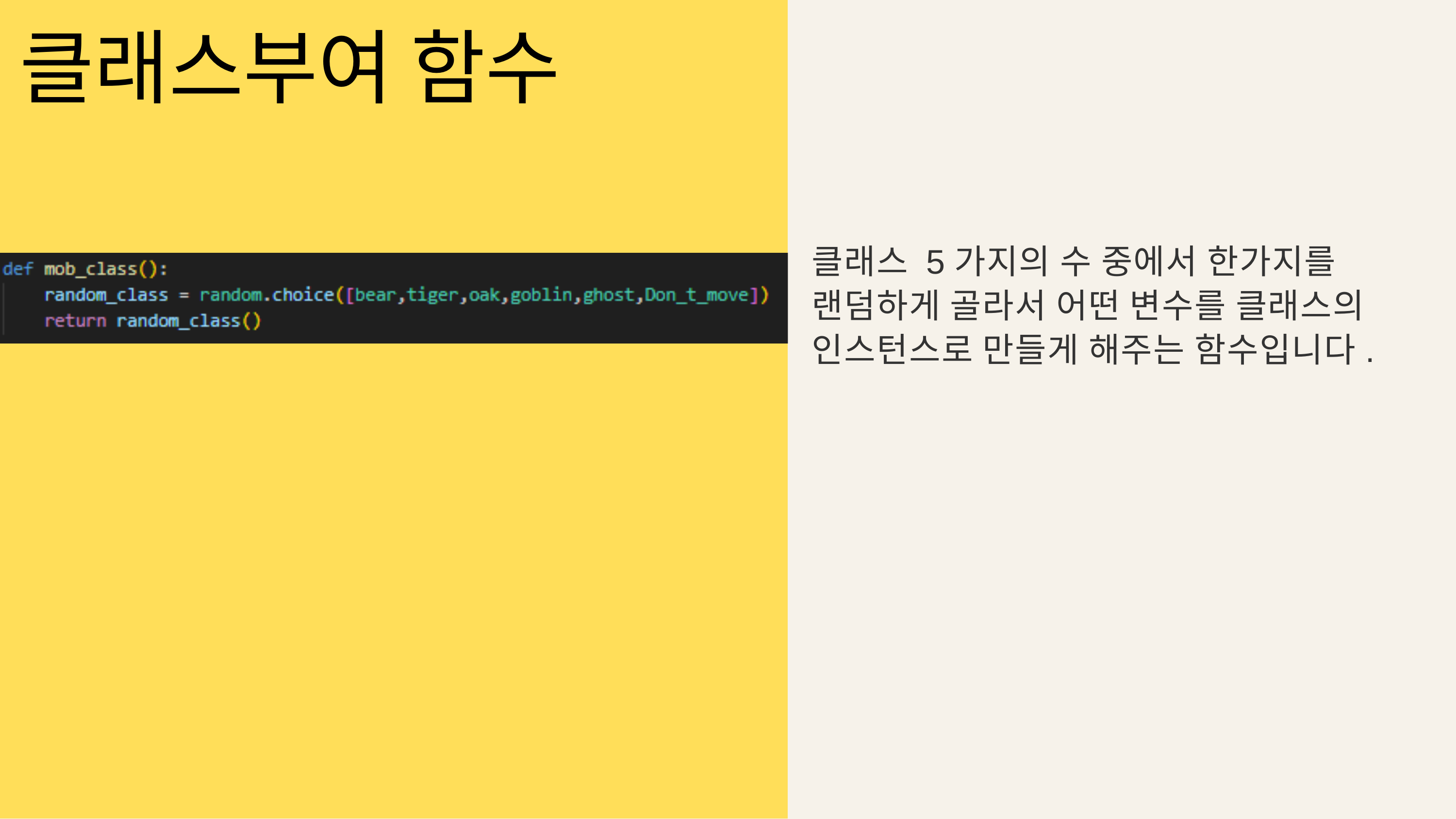

클래스부여 함수
클래스 5가지의 수 중에서 한가지를 랜덤하게 골라서 어떤 변수를 클래스의 인스턴스로 만들게 해주는 함수입니다.